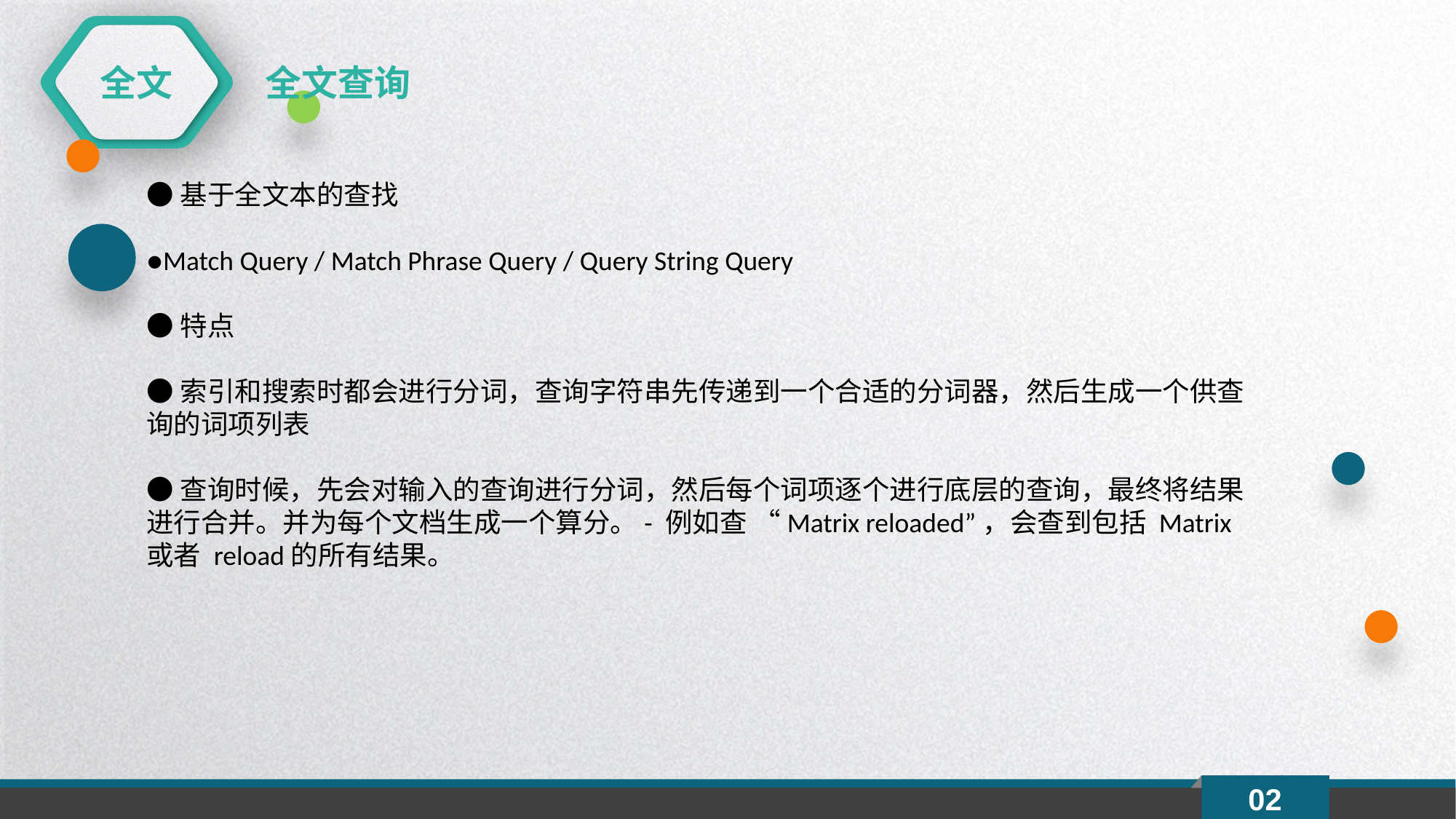

全文
全文查询

●基于全文本的查找

●Match Query / Match Phrase Query / Query String Query

●特点

●索引和搜索时都会进行分词，查询字符串先传递到一个合适的分词器，然后生成一个供查询的词项列表

●查询时候，先会对输入的查询进行分词，然后每个词项逐个进行底层的查询，最终将结果进行合并。并为每个文档生成一个算分。- 例如查 “Matrix reloaded”，会查到包括 Matrix 或者 reload的所有结果。

02

延时符